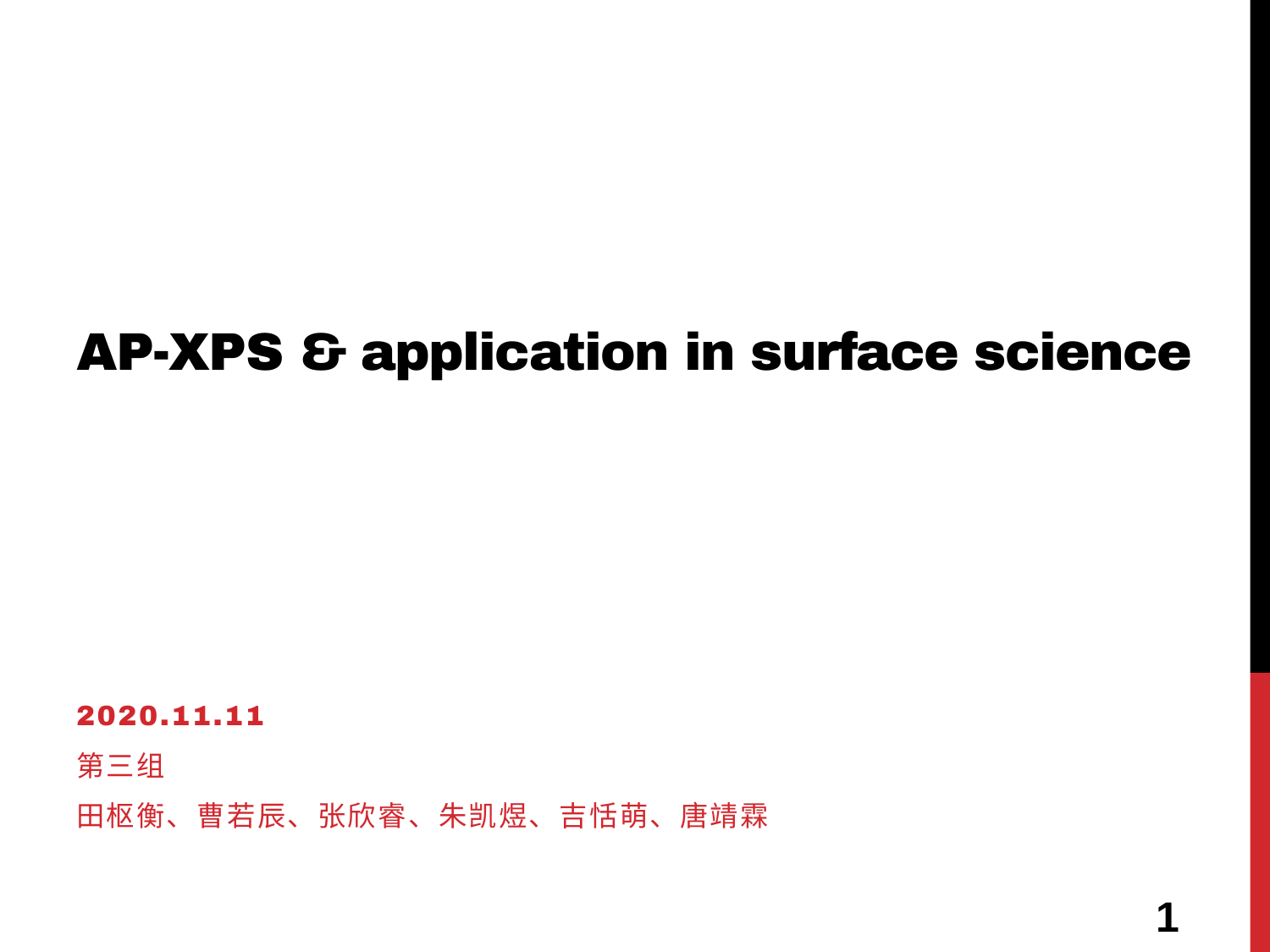

# AP-XPS & application in surface science
2020.11.11
第三组
田枢衡、曹若辰、张欣睿、朱凯煜、吉恬萌、唐靖霖
1